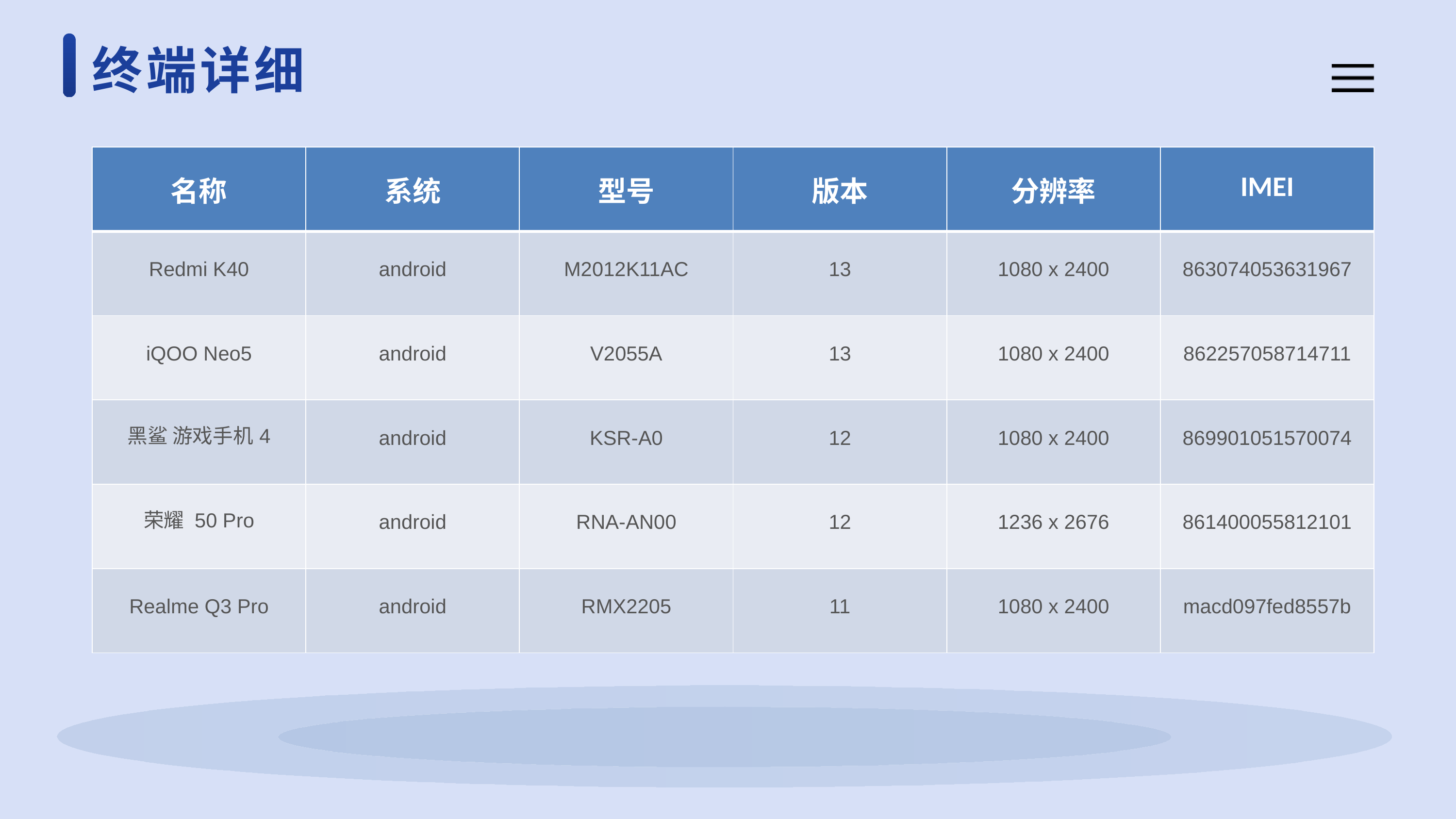

终端详细

| 名称 | 系统 | 型号 | 版本 | 分辨率 | IMEI |
| --- | --- | --- | --- | --- | --- |
| Redmi K40 | android | M2012K11AC | 13 | 1080 x 2400 | 863074053631967 |
| iQOO Neo5 | android | V2055A | 13 | 1080 x 2400 | 862257058714711 |
| 黑鲨 游戏手机4 | android | KSR-A0 | 12 | 1080 x 2400 | 869901051570074 |
| 荣耀 50 Pro | android | RNA-AN00 | 12 | 1236 x 2676 | 861400055812101 |
| Realme Q3 Pro | android | RMX2205 | 11 | 1080 x 2400 | macd097fed8557b |